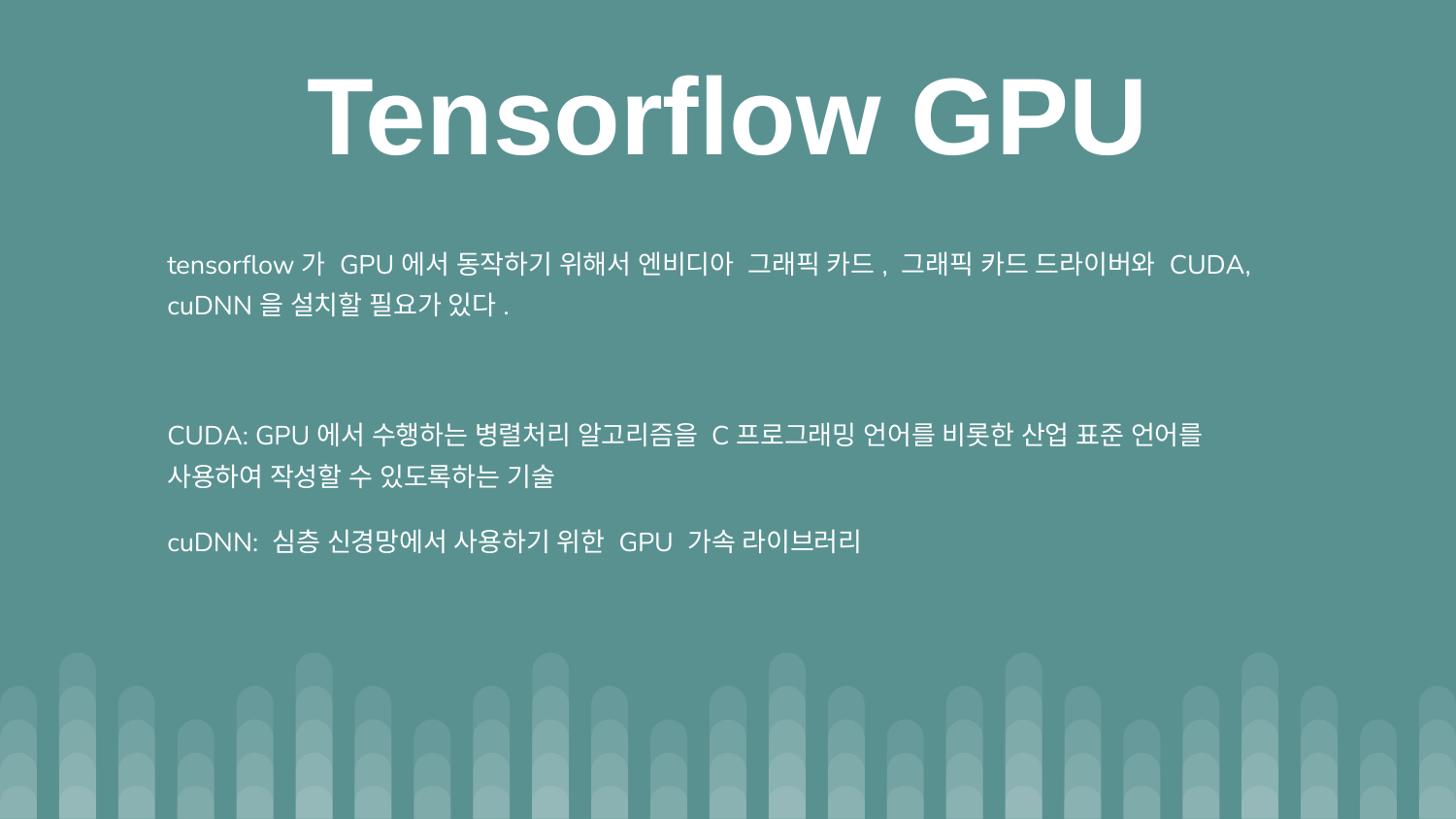

# Tensorflow GPU
tensorflow가 GPU에서 동작하기 위해서 엔비디아  그래픽 카드, 그래픽 카드 드라이버와 CUDA, cuDNN을 설치할 필요가 있다.

CUDA: GPU에서 수행하는 병렬처리 알고리즘을 C프로그래밍 언어를 비롯한 산업 표준 언어를 사용하여 작성할 수 있도록하는 기술
cuDNN: 심층 신경망에서 사용하기 위한 GPU 가속 라이브러리